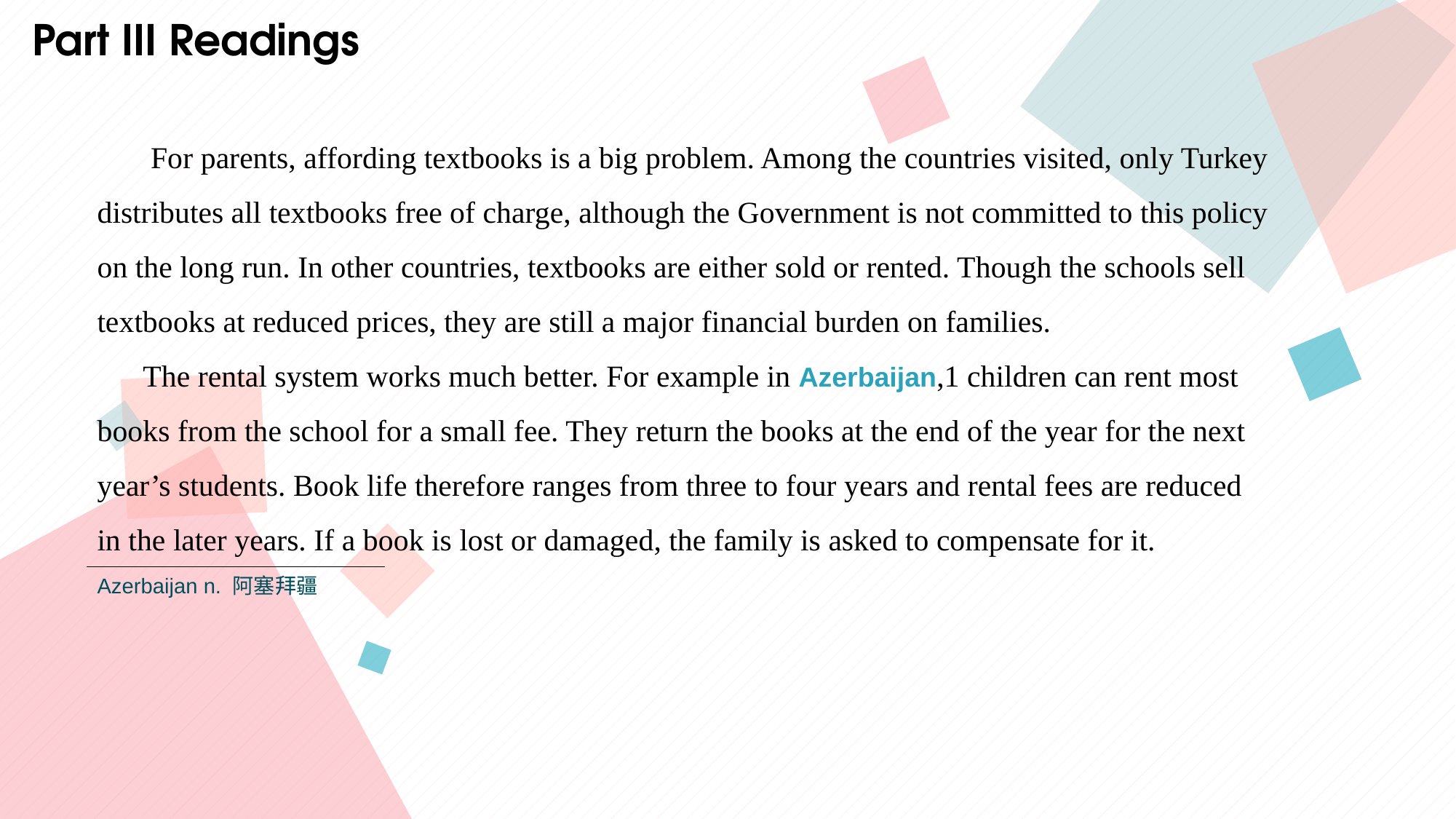

Part III Readings
       For parents, affording textbooks is a big problem. Among the countries visited, only Turkey
distributes all textbooks free of charge, although the Government is not committed to this policy
on the long run. In other countries, textbooks are either sold or rented. Though the schools sell
textbooks at reduced prices, they are still a major financial burden on families.
      The rental system works much better. For example in Azerbaijan,1 children can rent most
books from the school for a small fee. They return the books at the end of the year for the next
year’s students. Book life therefore ranges from three to four years and rental fees are reduced
in the later years. If a book is lost or damaged, the family is asked to compensate for it.
Azerbaijan n. 阿塞拜疆